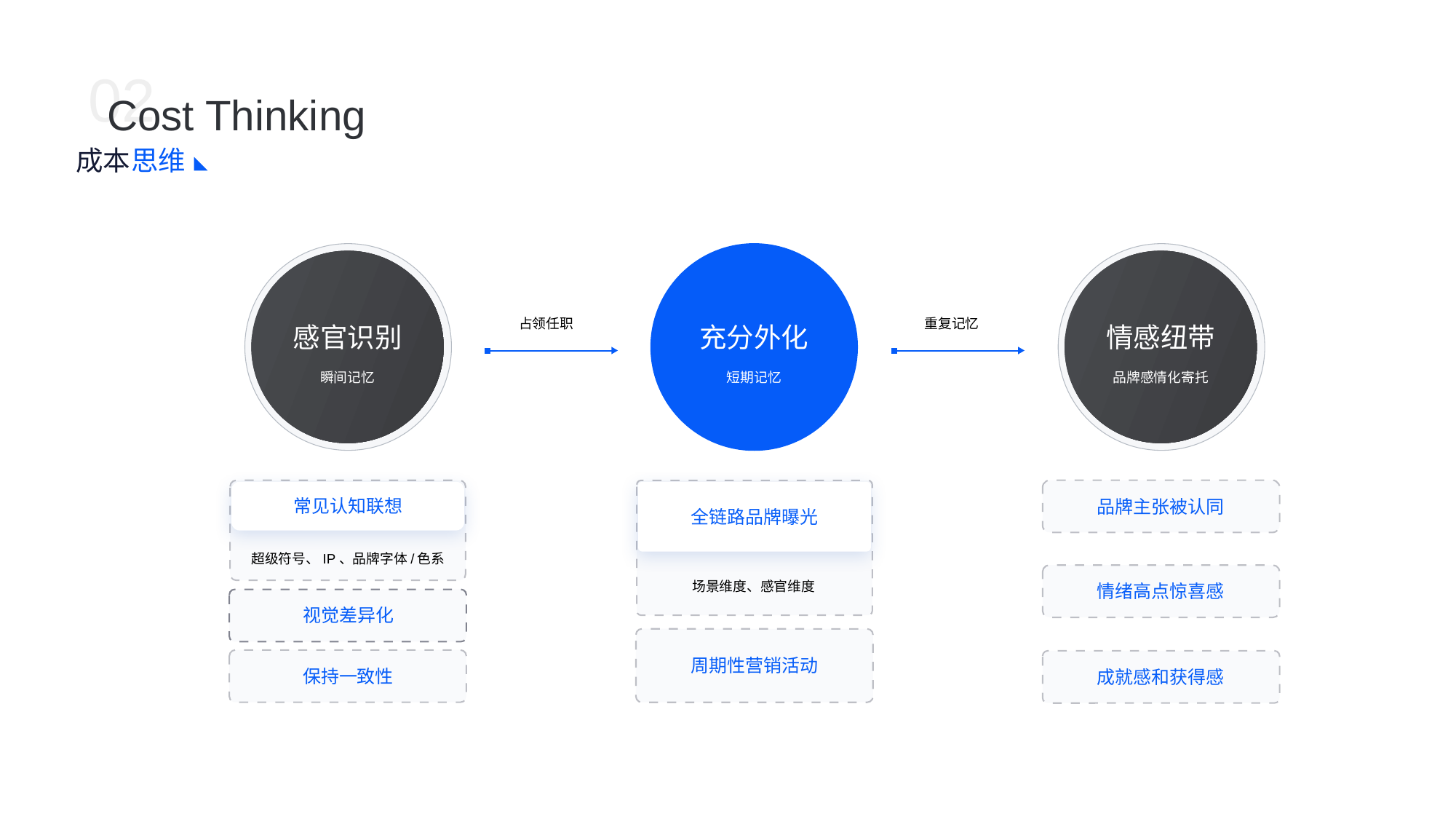

02
Cost Thinking
成本
思维

占领任职
重复记忆
感官识别
充分外化
情感纽带

瞬间记忆
短期记忆
品牌感情化寄托

常见认知联想
品牌主张被认同
全链路品牌曝光
超级符号、IP、品牌字体/色系

场景维度、感官维度
情绪高点惊喜感

视觉差异化

周期性营销活动

保持一致性
成就感和获得感